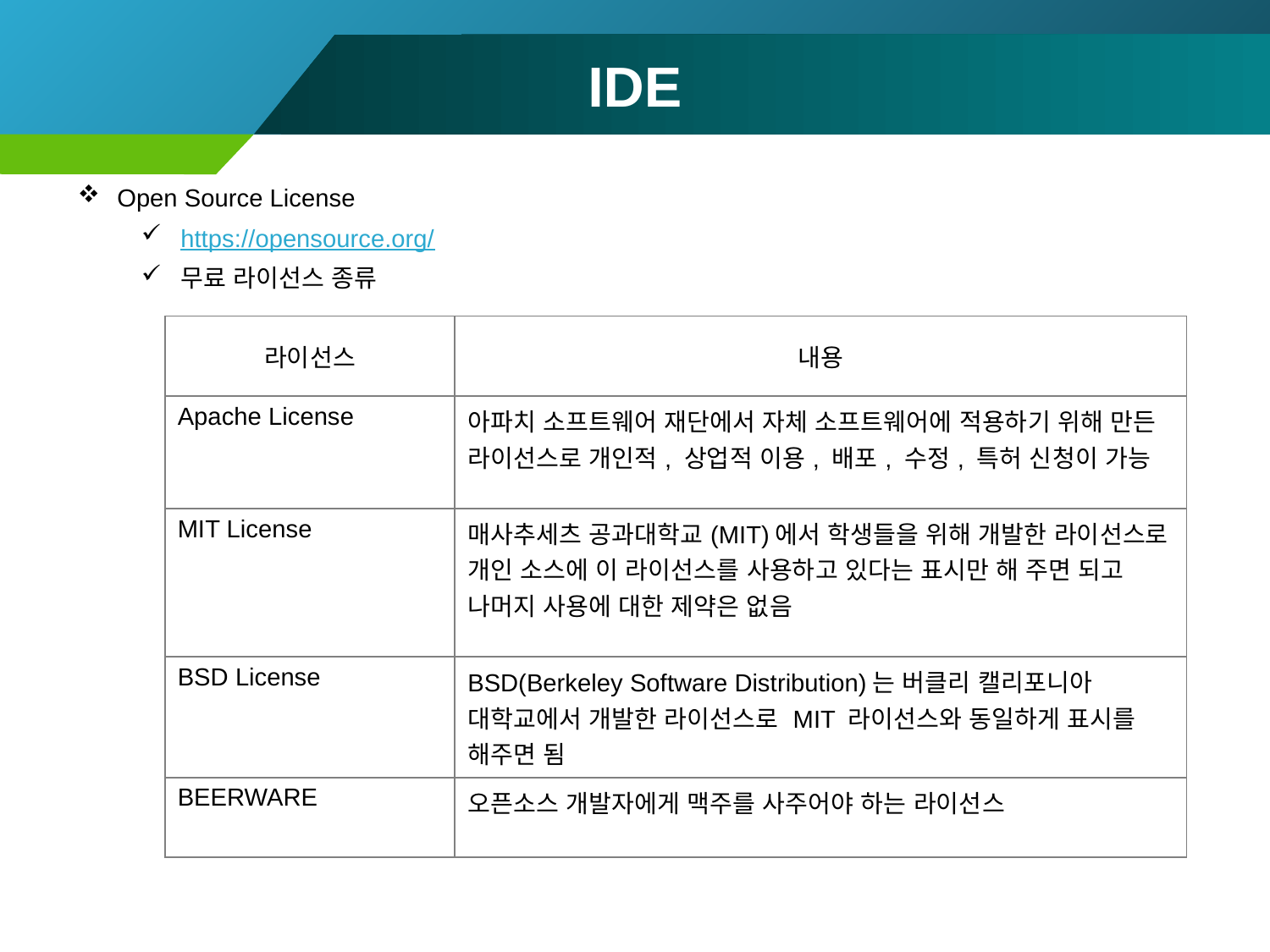

# IDE
Open Source License
https://opensource.org/
무료 라이선스 종류

| 라이선스 | 내용 |
| --- | --- |
| Apache License | 아파치 소프트웨어 재단에서 자체 소프트웨어에 적용하기 위해 만든 라이선스로 개인적, 상업적 이용, 배포, 수정, 특허 신청이 가능 |
| MIT License | 매사추세츠 공과대학교(MIT)에서 학생들을 위해 개발한 라이선스로 개인 소스에 이 라이선스를 사용하고 있다는 표시만 해 주면 되고 나머지 사용에 대한 제약은 없음 |
| BSD License | BSD(Berkeley Software Distribution)는 버클리 캘리포니아 대학교에서 개발한 라이선스로 MIT 라이선스와 동일하게 표시를 해주면 됨 |
| BEERWARE | 오픈소스 개발자에게 맥주를 사주어야 하는 라이선스 |
3